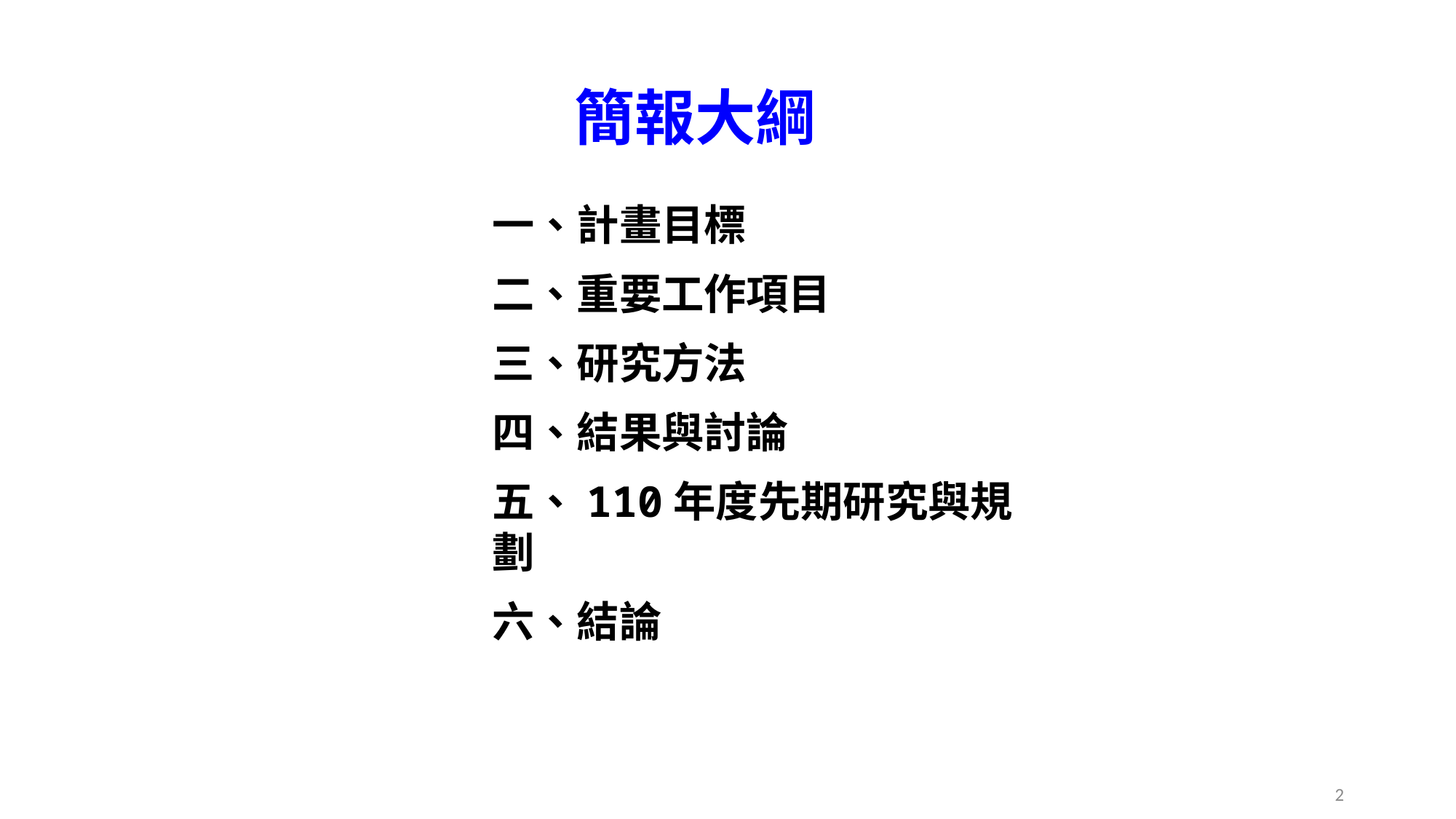

簡報大綱
一、計畫目標
二、重要工作項目
三、研究方法
四、結果與討論
五、110年度先期研究與規劃
六、結論
2